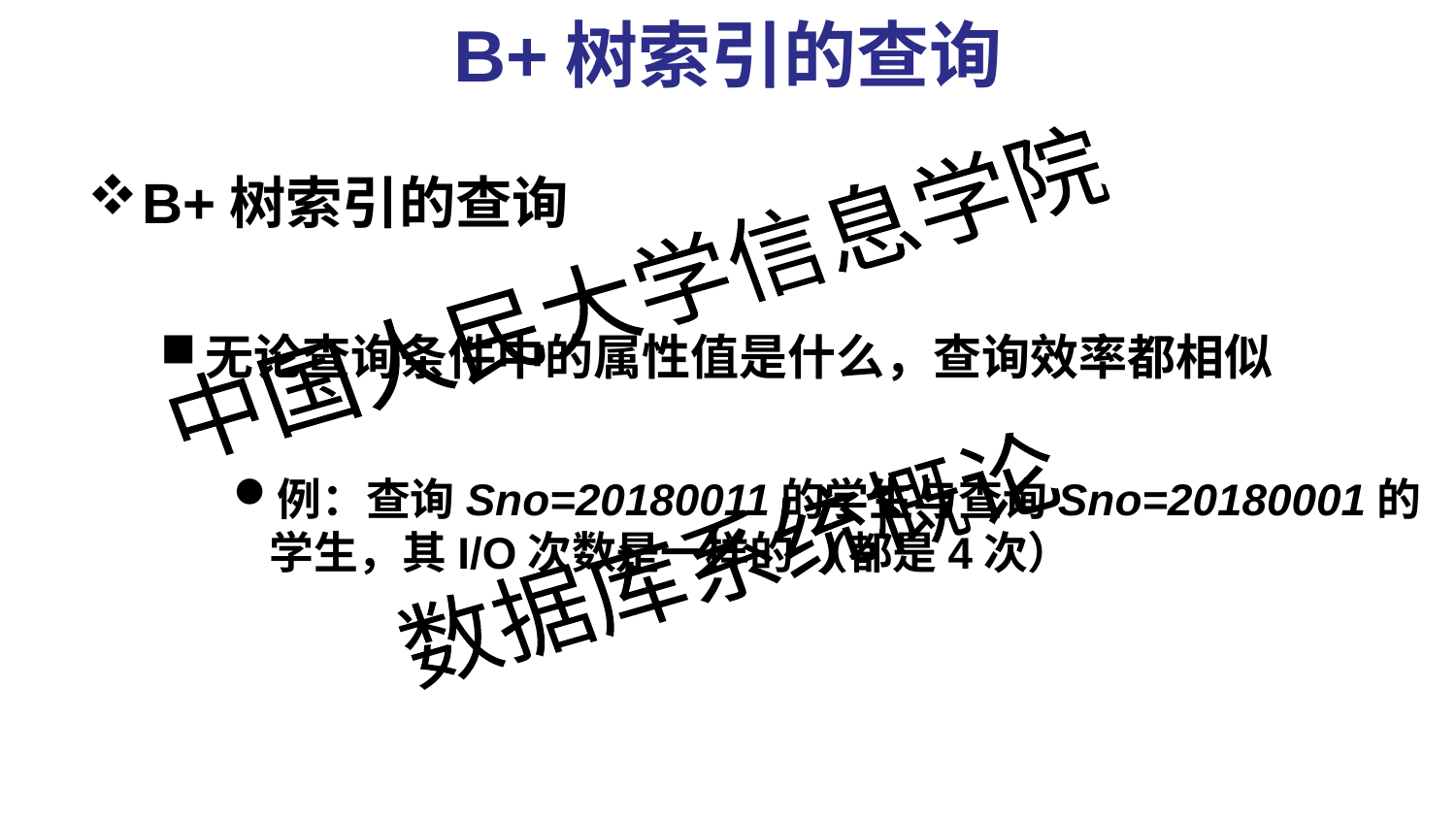

129
# B+树索引的查询
B+树索引的查询

无论查询条件中的属性值是什么，查询效率都相似

例：查询Sno=20180011的学生与查询Sno=20180001的学生，其I/O次数是一样的 （都是4次）